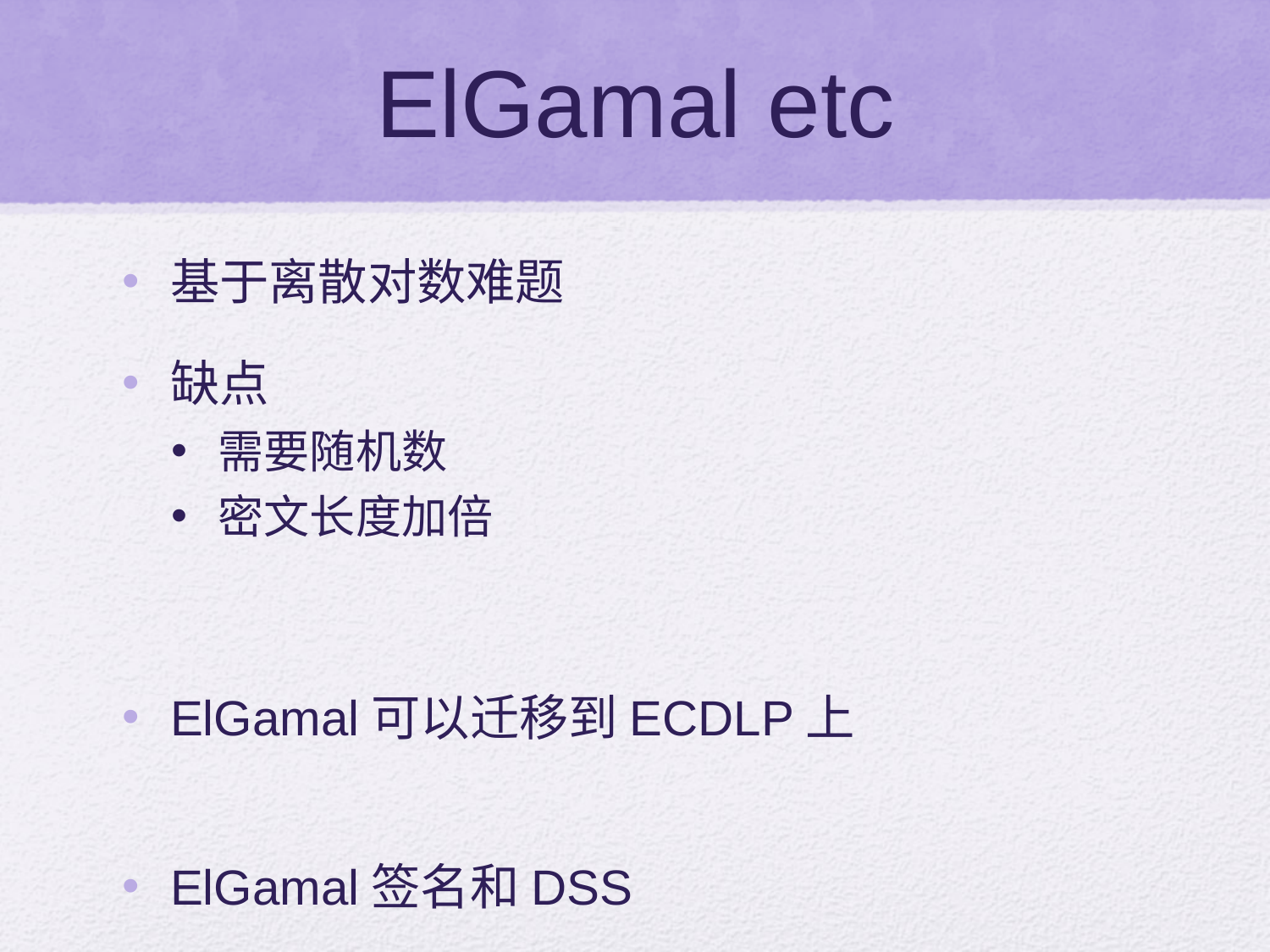

# ElGamal etc
基于离散对数难题
缺点
需要随机数
密文长度加倍

ElGamal可以迁移到ECDLP上

ElGamal签名和DSS